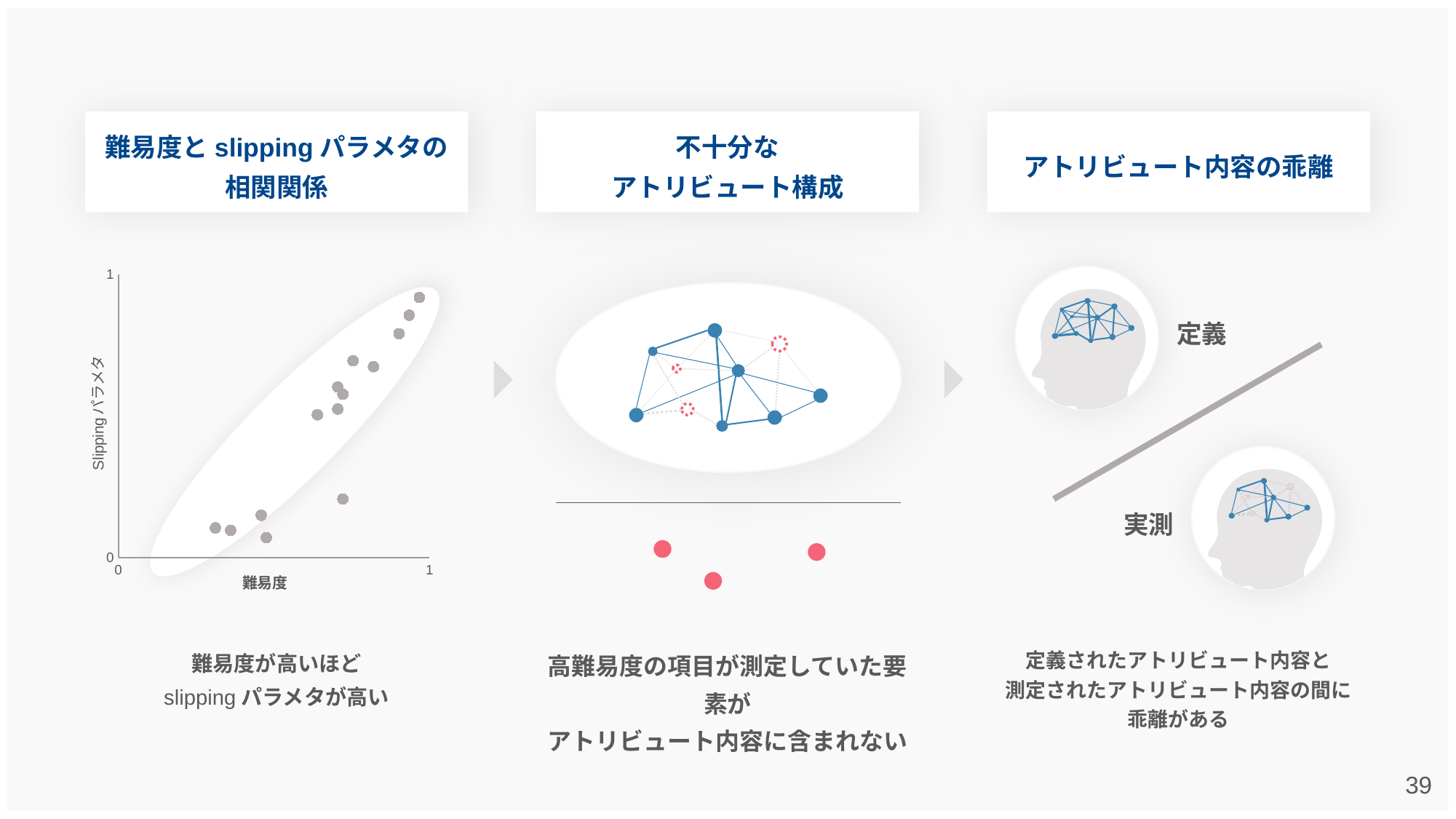

難易度とslippingパラメタの
相関関係

### Chart

| Category | 難易度 |
|---|---|
難易度が高いほど
slippingパラメタが高い
不十分な
アトリビュート構成

高難易度の項目が測定していた要素が
アトリビュート内容に含まれない
アトリビュート内容の乖離

定義

実測
定義されたアトリビュート内容と
測定されたアトリビュート内容の間に
乖離がある

39